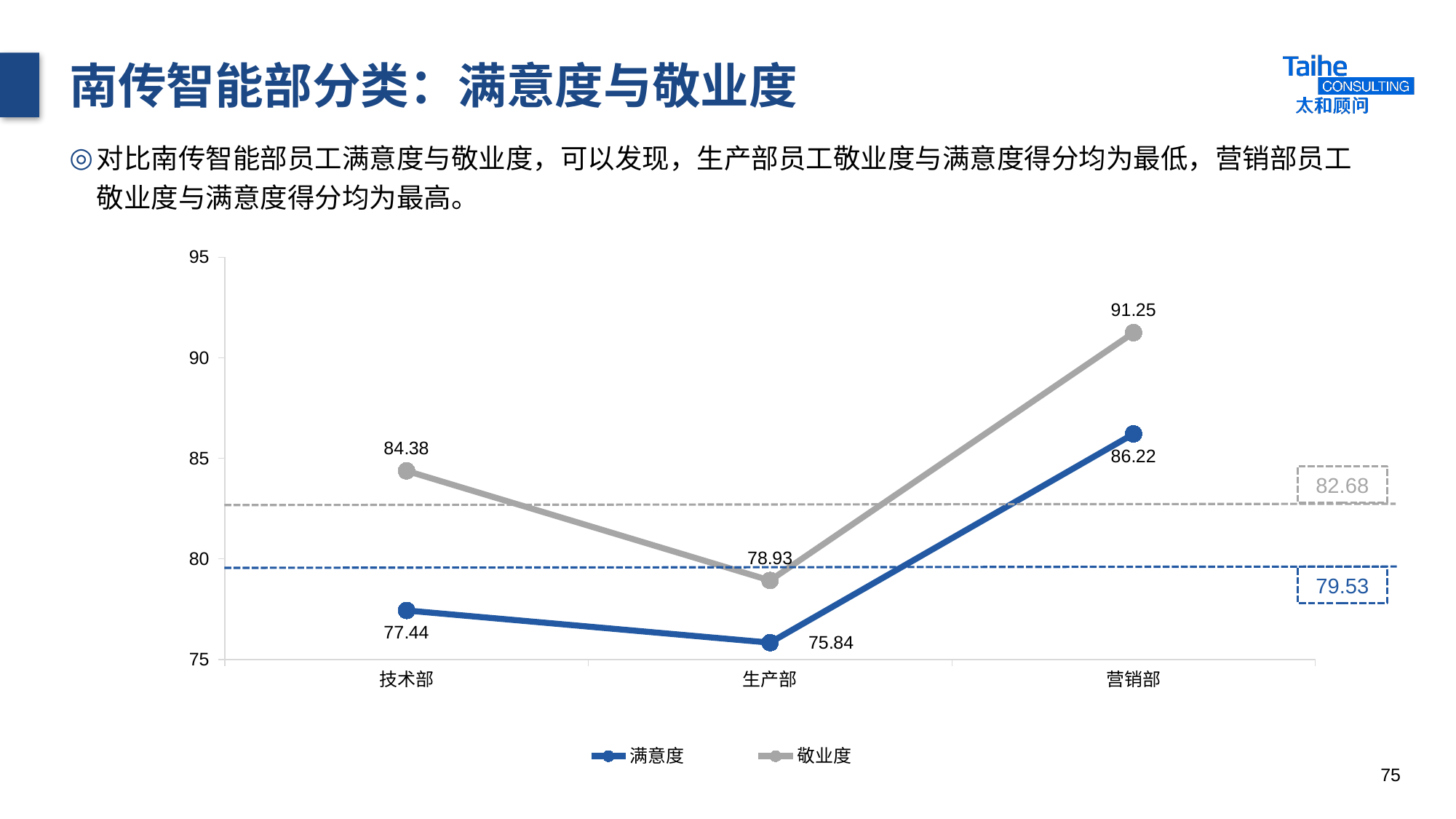

# 南传智能部分类：满意度与敬业度
对比南传智能部员工满意度与敬业度，可以发现，生产部员工敬业度与满意度得分均为最低，营销部员工敬业度与满意度得分均为最高。

### Chart

| Category | 满意度 | 敬业度 |
|---|---|---|
| 技术部 | 77.44 | 84.38 |
| 生产部 | 75.84 | 78.93 |
| 营销部 | 86.22 | 91.25 |
82.68
79.53
75